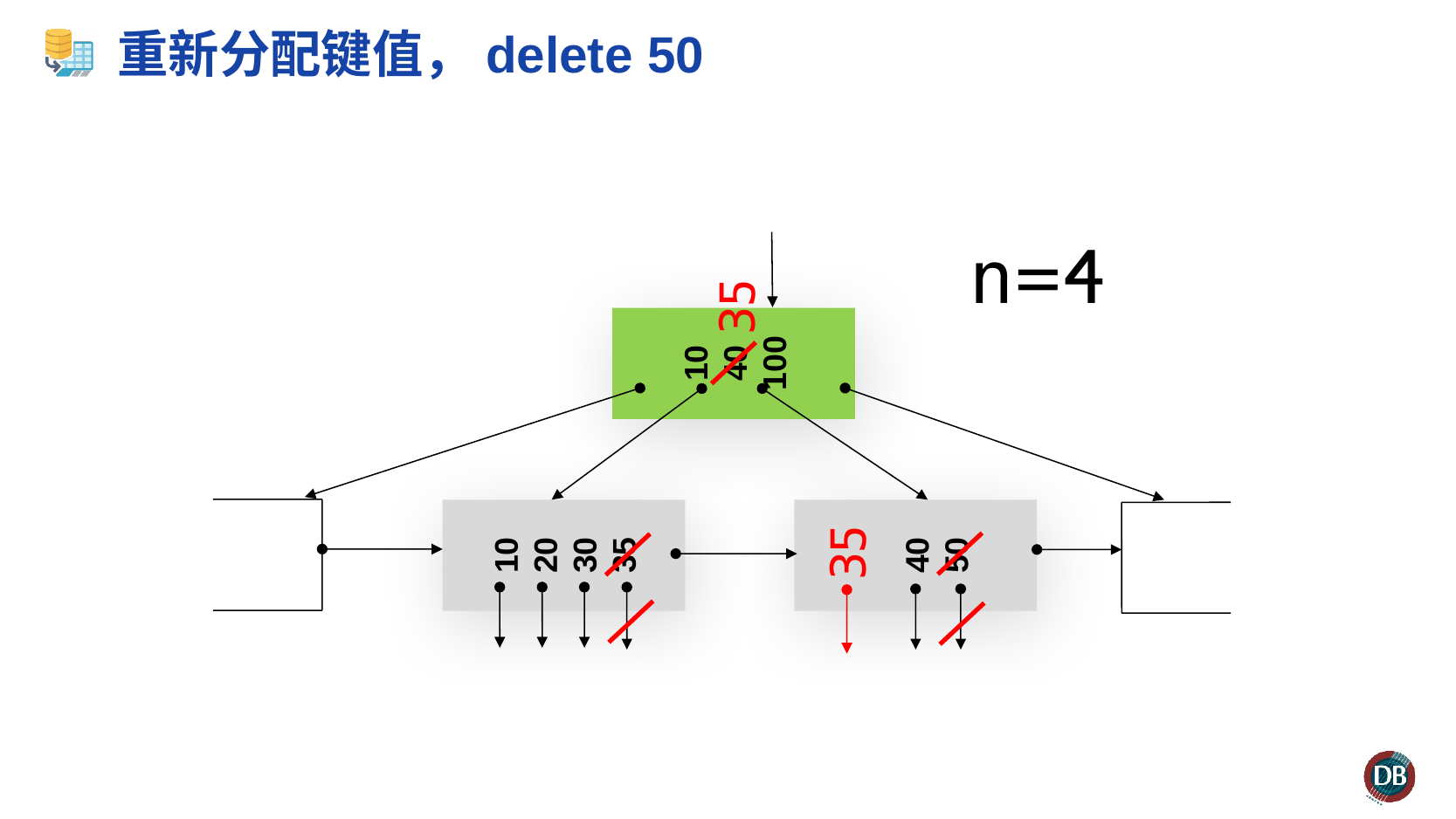

# 重新分配键值，delete 50
n=4

10
40
100
35

10
20
30
35

40
50

35